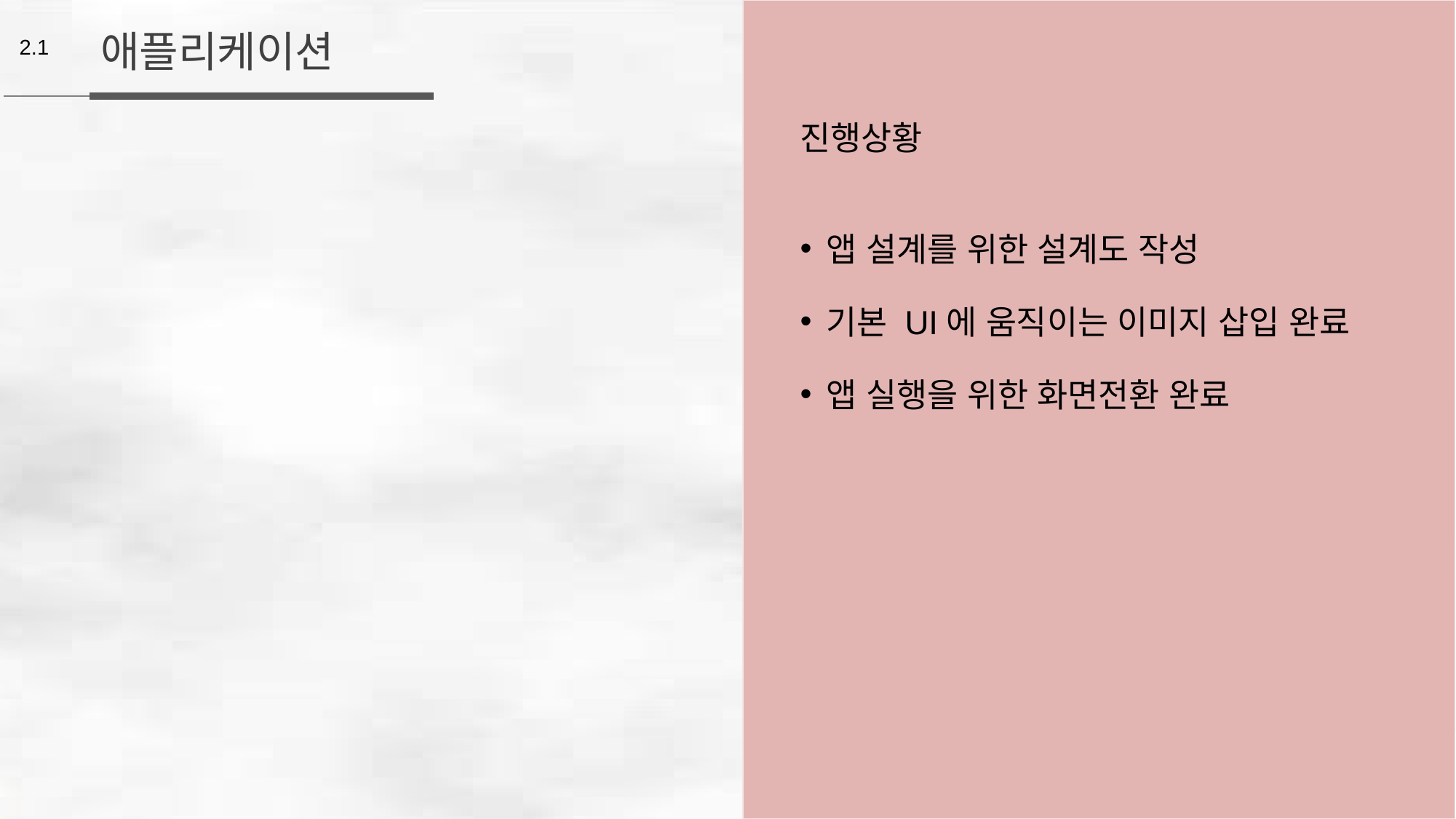

애플리케이션

2.1

진행상황

앱 설계를 위한 설계도 작성

기본 UI에 움직이는 이미지 삽입 완료

앱 실행을 위한 화면전환 완료